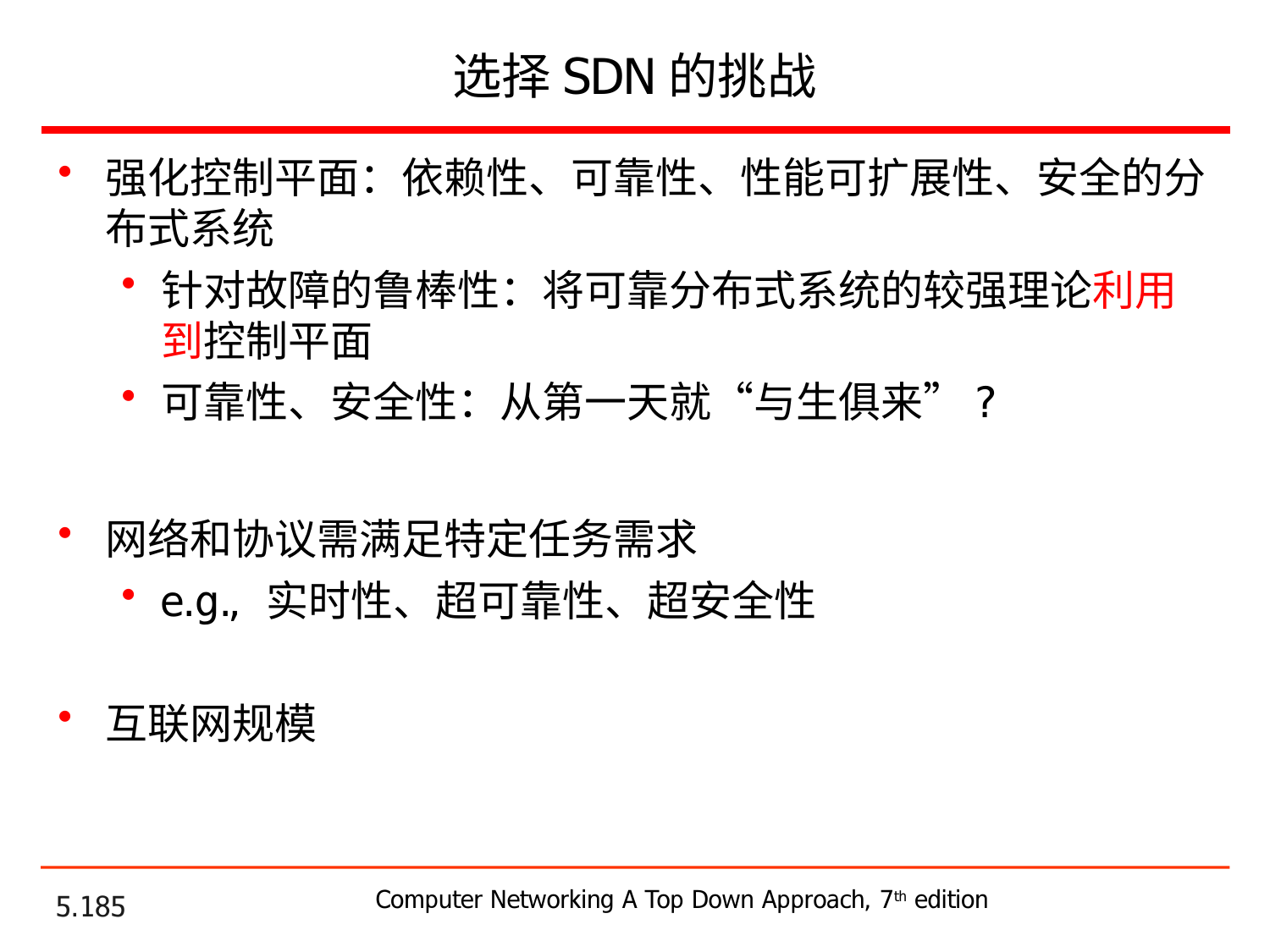

# 选择SDN的挑战
强化控制平面：依赖性、可靠性、性能可扩展性、安全的分布式系统
针对故障的鲁棒性：将可靠分布式系统的较强理论利用到控制平面
可靠性、安全性：从第一天就“与生俱来”?

网络和协议需满足特定任务需求
e.g., 实时性、超可靠性、超安全性

互联网规模